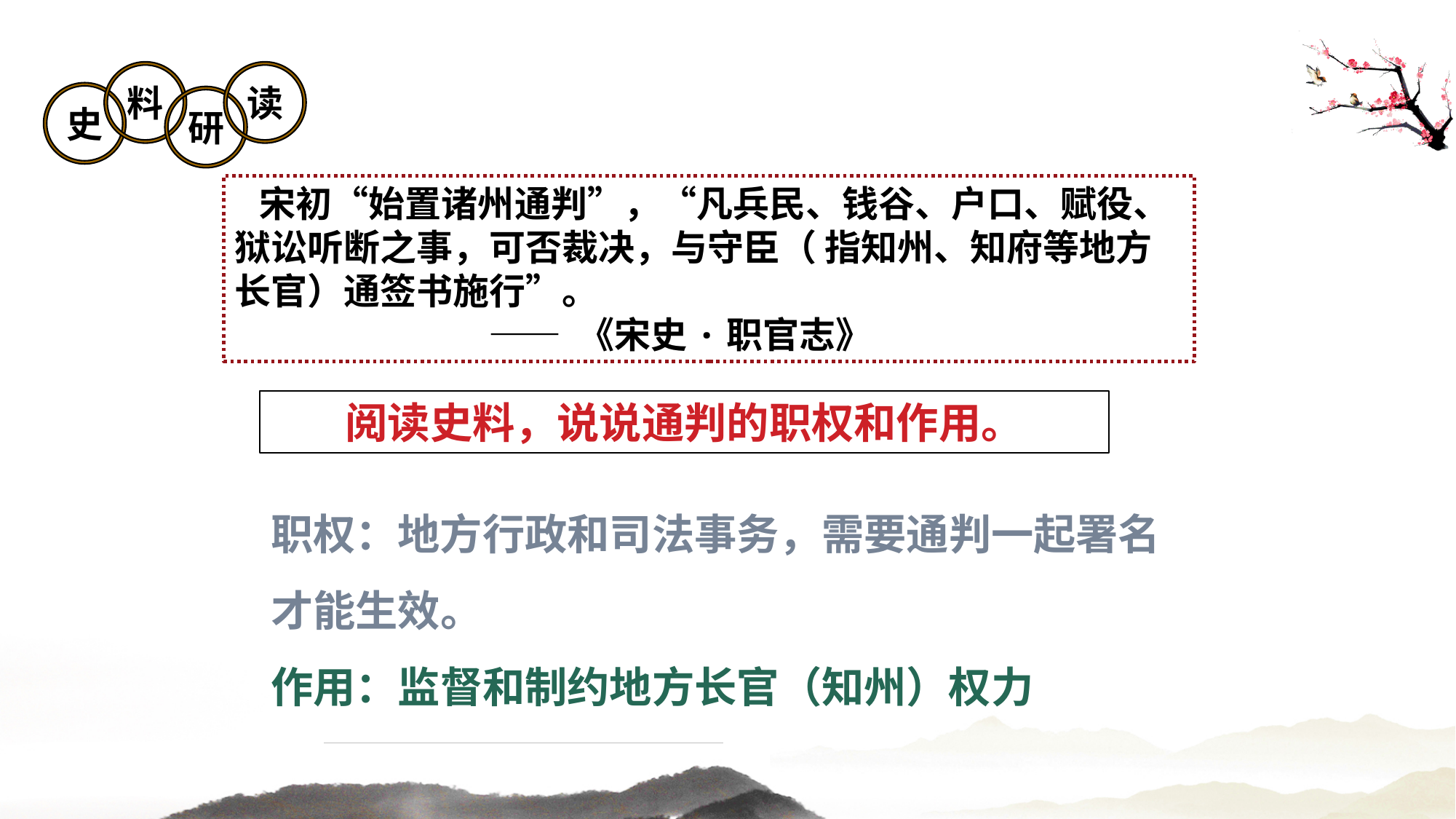

料
读
史
研
  宋初“始置诸州通判”，“凡兵民、钱谷、户口、赋役、狱讼听断之事，可否裁决，与守臣（ 指知州、知府等地方长官）通签书施行”。
                               —— 《宋史·职官志》

阅读史料，说说通判的职权和作用。
职权：地方行政和司法事务，需要通判一起署名才能生效。
作用：监督和制约地方长官（知州）权力